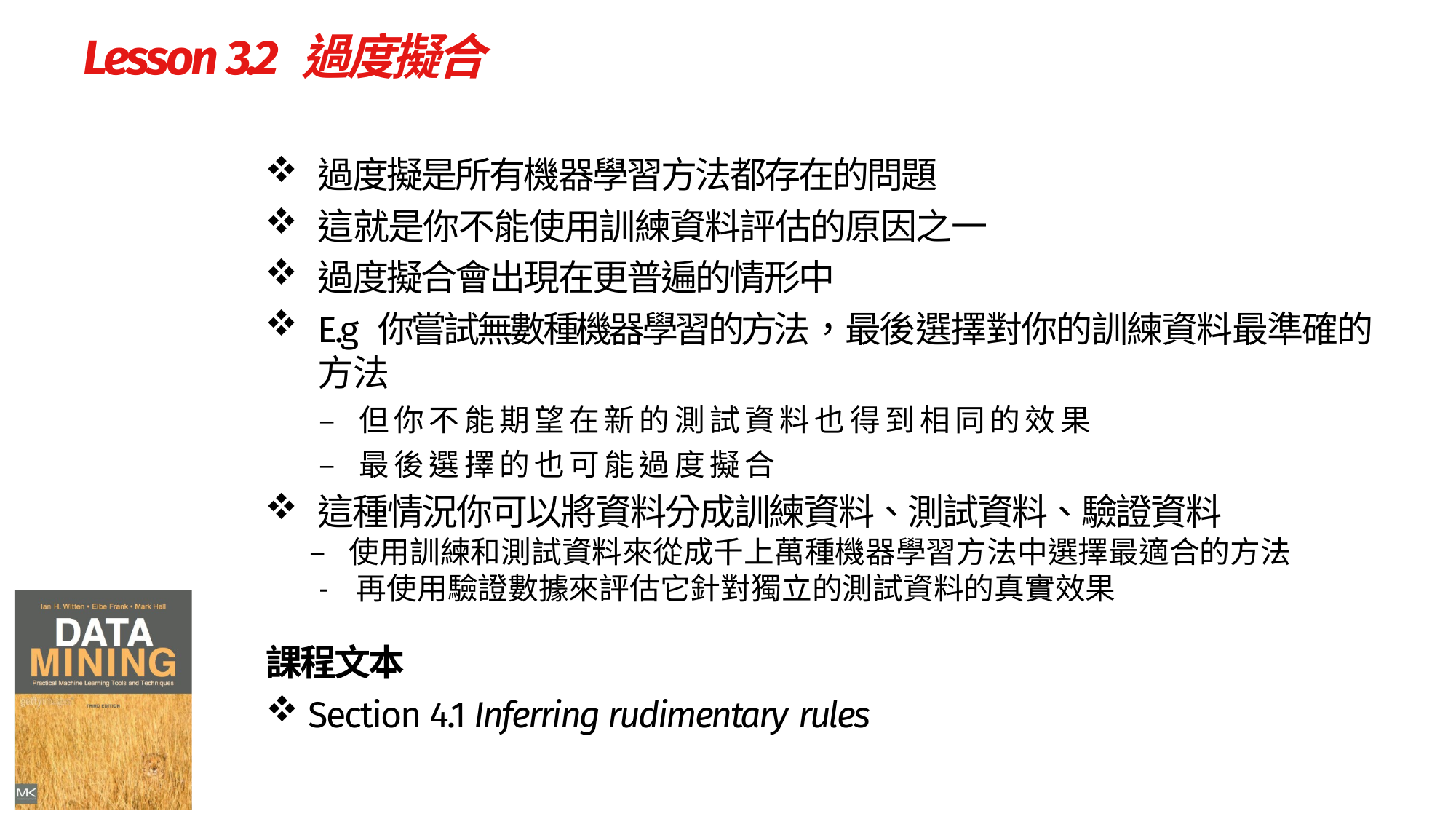

# Lesson 3.2 過度擬合
過度擬是所有機器學習方法都存在的問題
這就是你不能使用訓練資料評估的原因之一
過度擬合會出現在更普遍的情形中
E.g 你嘗試無數種機器學習的方法，最後選擇對你的訓練資料最準確的方法
– 但你不能期望在新的測試資料也得到相同的效果
– 最後選擇的也可能過度擬合
這種情況你可以將資料分成訓練資料、測試資料、驗證資料
    – 使用訓練和測試資料來從成千上萬種機器學習方法中選擇最適合的方法
        -   再使用驗證數據來評估它針對獨立的測試資料的真實效果

課程文本
Section 4.1 Inferring rudimentary rules